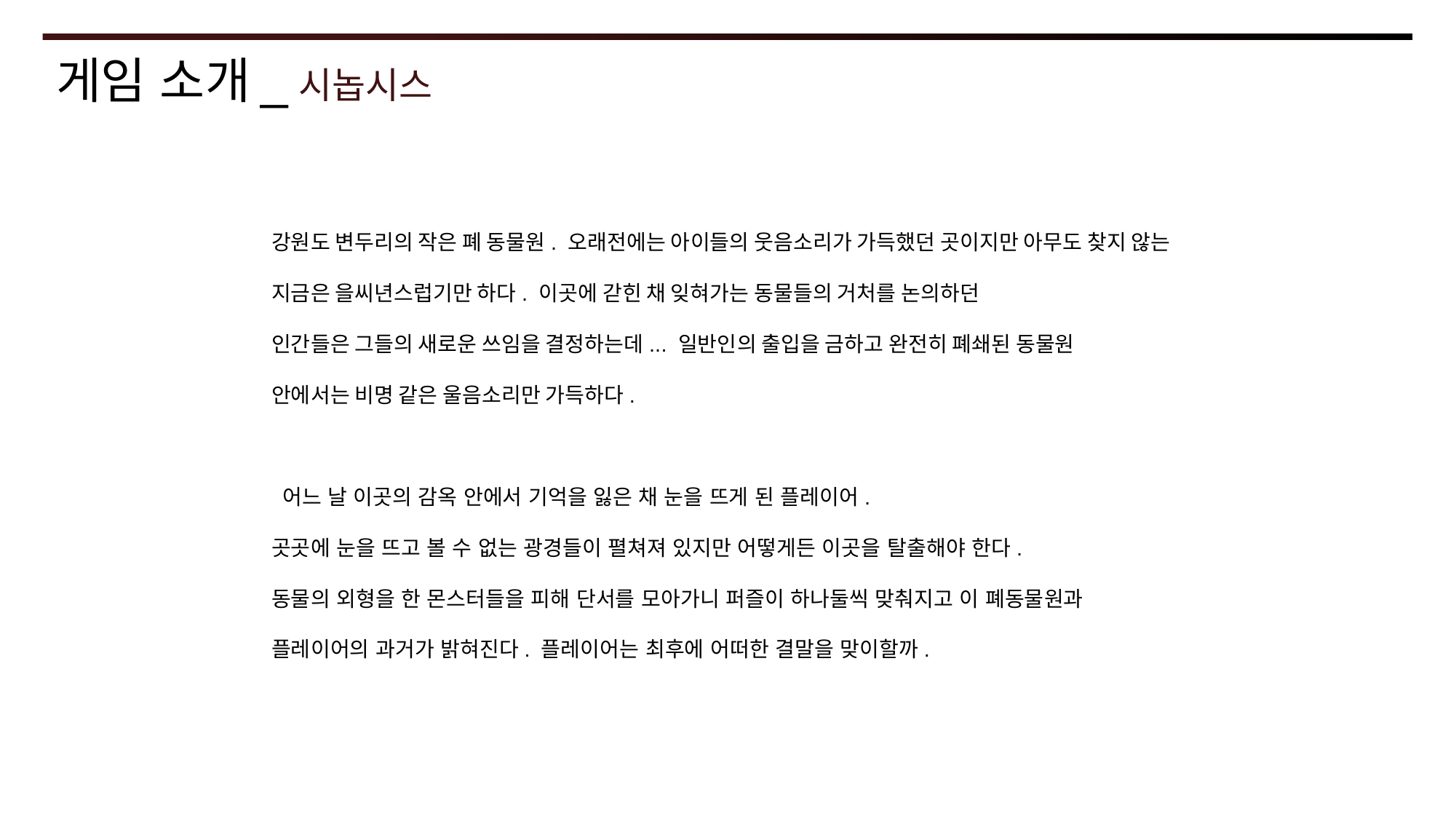

# 게임 소개_시놉시스
강원도 변두리의 작은 폐 동물원. 오래전에는 아이들의 웃음소리가 가득했던 곳이지만 아무도 찾지 않는 지금은 을씨년스럽기만 하다. 이곳에 갇힌 채 잊혀가는 동물들의 거처를 논의하던
인간들은 그들의 새로운 쓰임을 결정하는데... 일반인의 출입을 금하고 완전히 폐쇄된 동물원
안에서는 비명 같은 울음소리만 가득하다.

 어느 날 이곳의 감옥 안에서 기억을 잃은 채 눈을 뜨게 된 플레이어.
곳곳에 눈을 뜨고 볼 수 없는 광경들이 펼쳐져 있지만 어떻게든 이곳을 탈출해야 한다.
동물의 외형을 한 몬스터들을 피해 단서를 모아가니 퍼즐이 하나둘씩 맞춰지고 이 폐동물원과 플레이어의 과거가 밝혀진다. 플레이어는 최후에 어떠한 결말을 맞이할까.